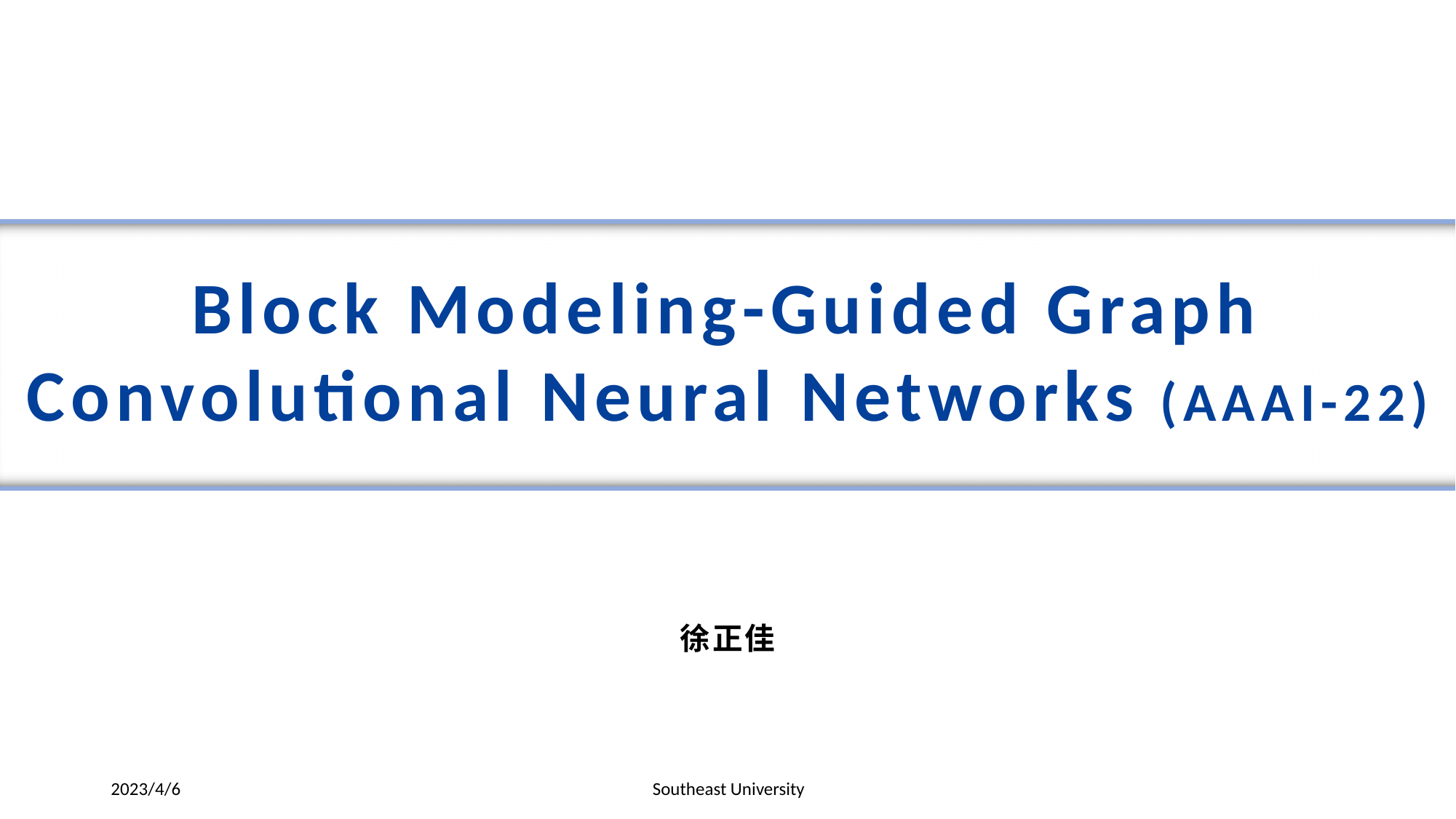

Block Modeling-Guided Graph Convolutional Neural Networks (AAAI-22)
徐正佳